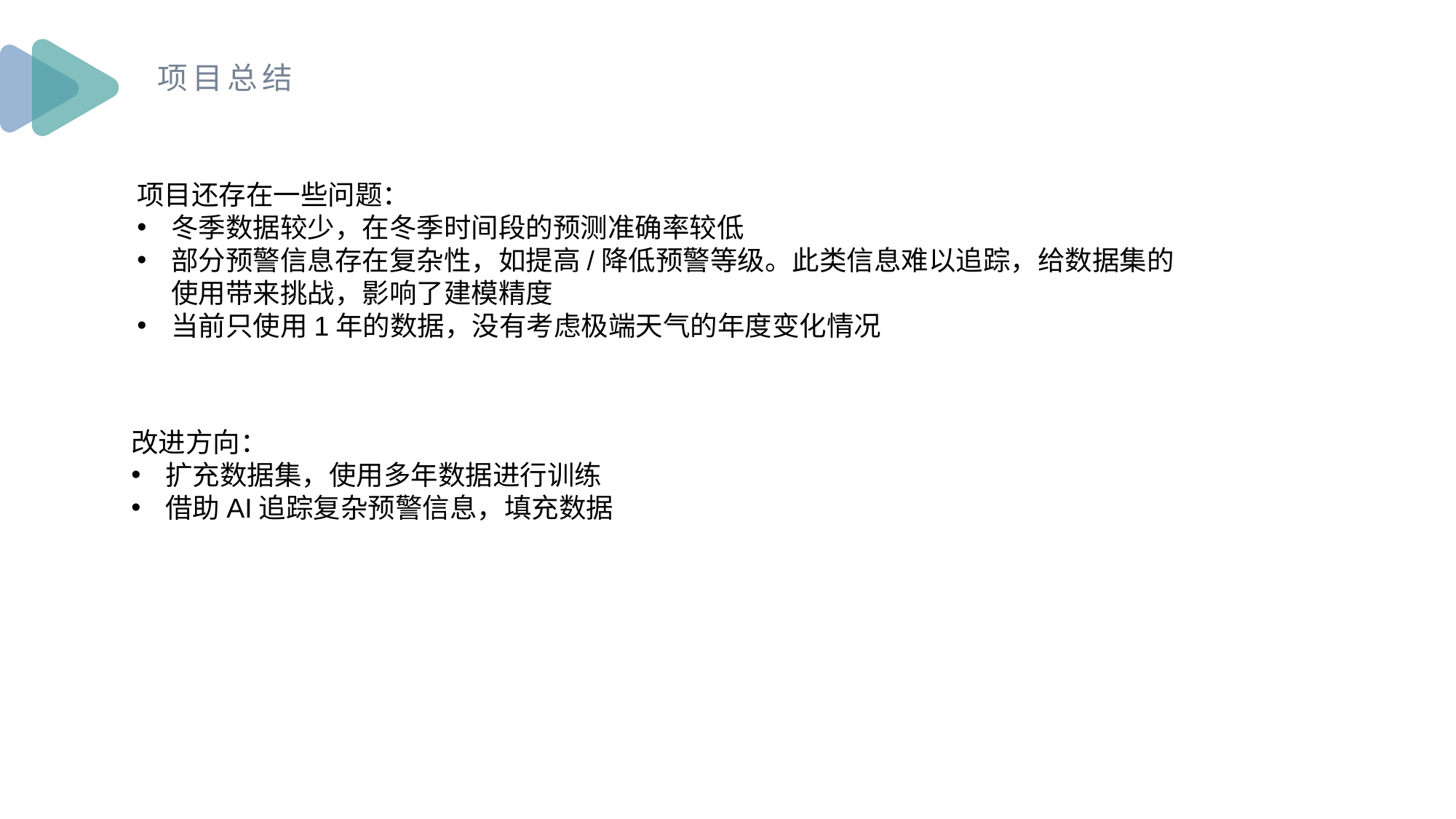

项目总结
项目还存在一些问题：
冬季数据较少，在冬季时间段的预测准确率较低
部分预警信息存在复杂性，如提高/降低预警等级。此类信息难以追踪，给数据集的使用带来挑战，影响了建模精度
当前只使用1年的数据，没有考虑极端天气的年度变化情况
改进方向：
扩充数据集，使用多年数据进行训练
借助AI追踪复杂预警信息，填充数据